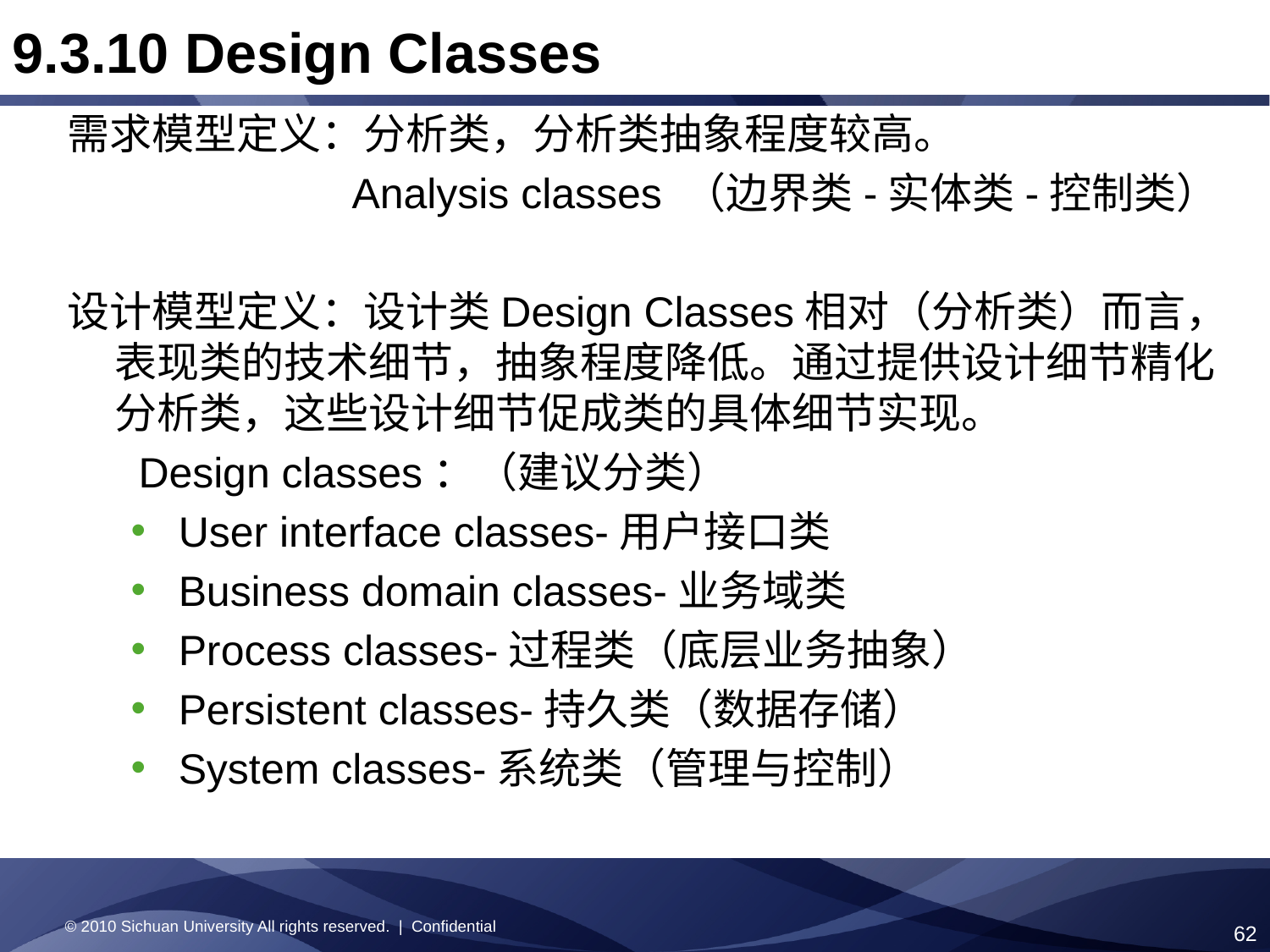

9.3.10 Design Classes
需求模型定义：分析类，分析类抽象程度较高。
                        Analysis classes （边界类-实体类-控制类）

设计模型定义：设计类Design Classes相对（分析类）而言，表现类的技术细节，抽象程度降低。通过提供设计细节精化分析类，这些设计细节促成类的具体细节实现。
      Design classes：（建议分类）
User interface classes-用户接口类
Business domain classes-业务域类
Process classes-过程类（底层业务抽象）
Persistent classes-持久类（数据存储）
System classes-系统类（管理与控制）
© 2010 Sichuan University All rights reserved.  |  Confidential
62